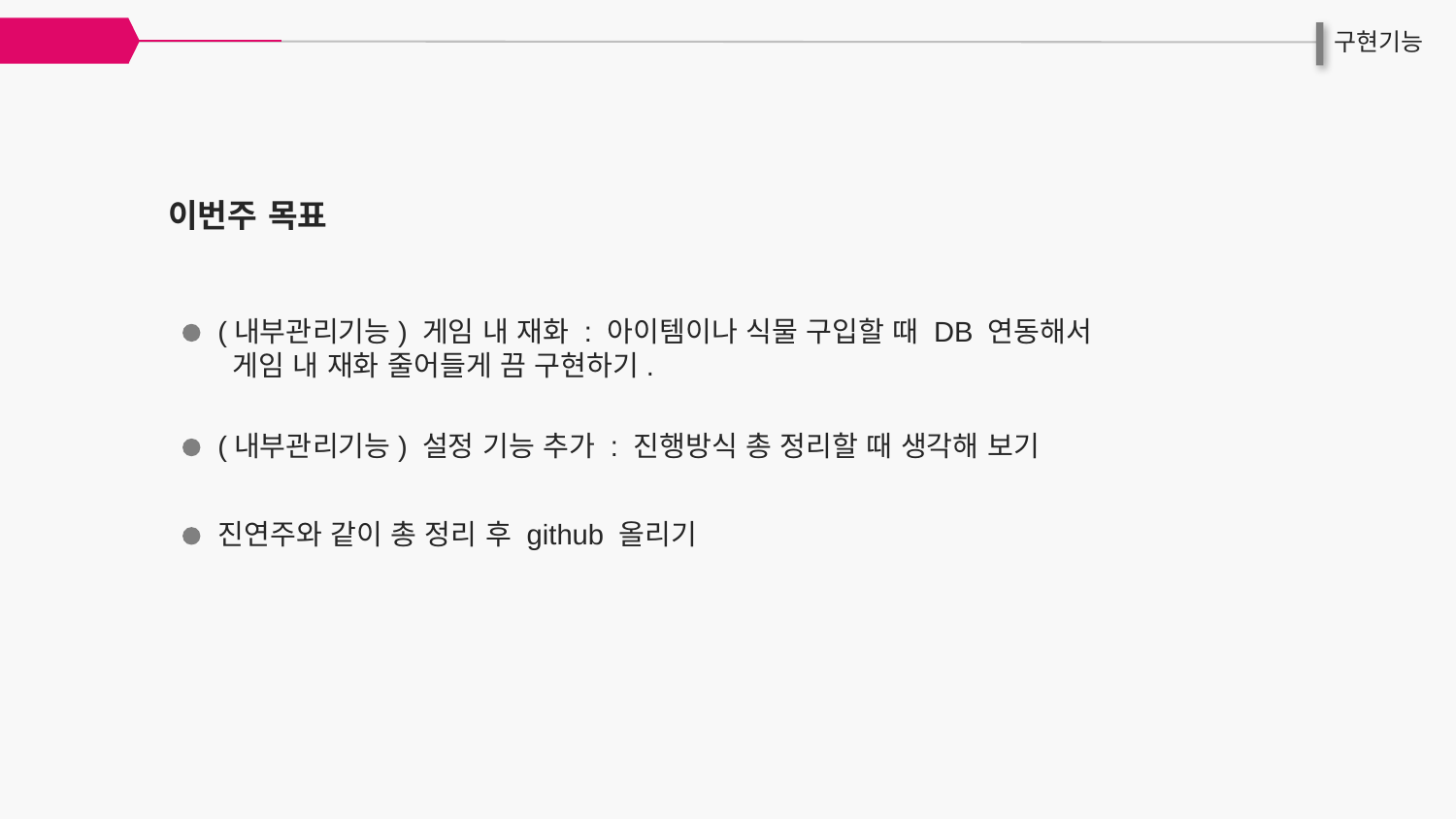

NeoPul

구현기능

이번주 목표
(내부관리기능) 게임 내 재화 : 아이템이나 식물 구입할 때 DB 연동해서
 게임 내 재화 줄어들게 끔 구현하기.

(내부관리기능) 설정 기능 추가 : 진행방식 총 정리할 때 생각해 보기

진연주와 같이 총 정리 후 github 올리기